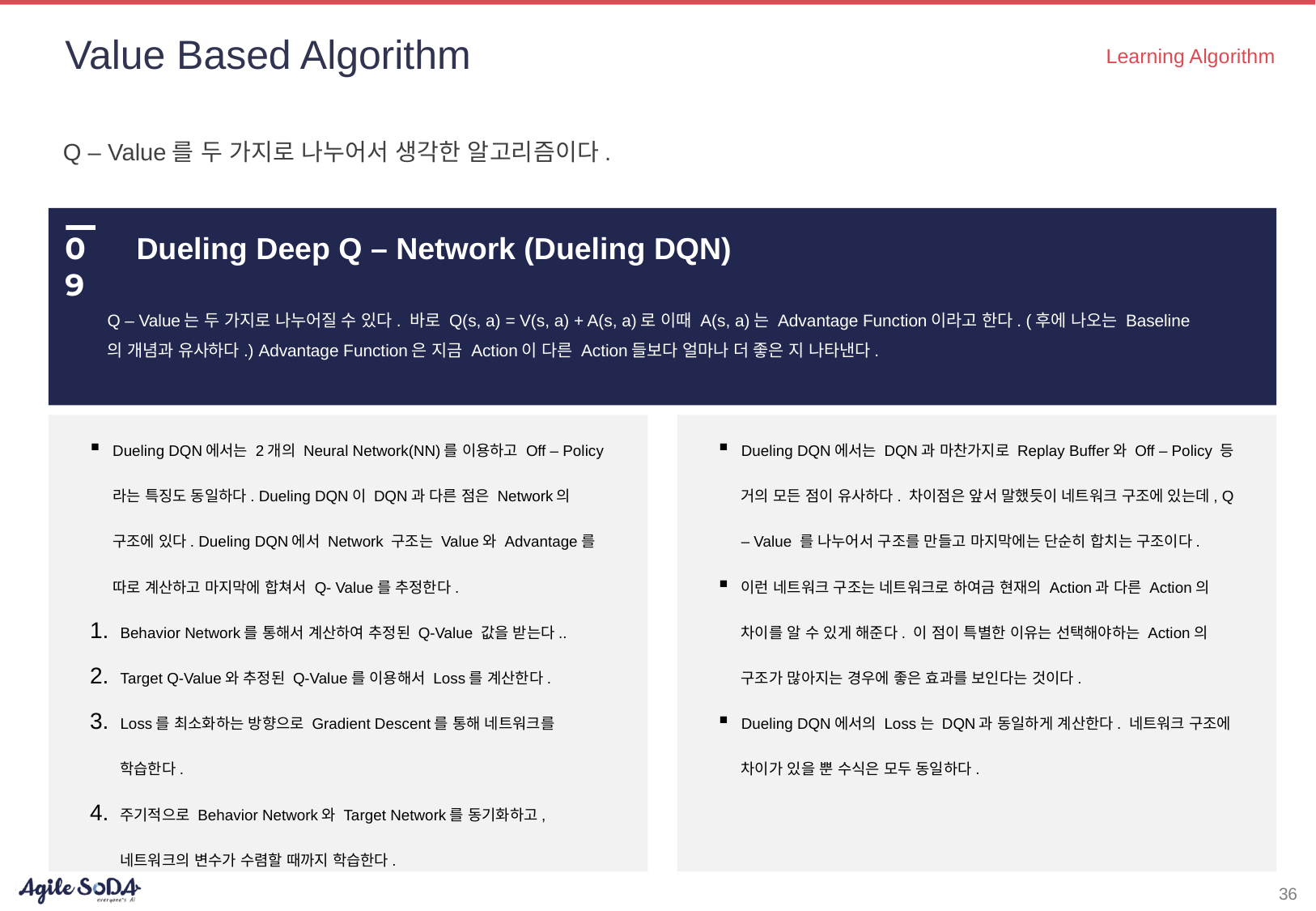

# Value Based Algorithm
Learning Algorithm
Q – Value를 두 가지로 나누어서 생각한 알고리즘이다.

09
Dueling Deep Q – Network (Dueling DQN)

Q – Value는 두 가지로 나누어질 수 있다. 바로 Q(s, a) = V(s, a) + A(s, a)로 이때 A(s, a)는 Advantage Function이라고 한다. (후에 나오는 Baseline의 개념과 유사하다.) Advantage Function은 지금 Action이 다른 Action들보다 얼마나 더 좋은 지 나타낸다.
Dueling DQN에서는 2개의 Neural Network(NN)를 이용하고 Off – Policy라는 특징도 동일하다. Dueling DQN이 DQN과 다른 점은 Network의 구조에 있다. Dueling DQN에서 Network 구조는 Value와 Advantage를 따로 계산하고 마지막에 합쳐서 Q- Value를 추정한다.
Behavior Network를 통해서 계산하여 추정된 Q-Value 값을 받는다..
Target Q-Value와 추정된 Q-Value를 이용해서 Loss를 계산한다.
Loss를 최소화하는 방향으로 Gradient Descent를 통해 네트워크를 학습한다.
주기적으로 Behavior Network와 Target Network를 동기화하고, 네트워크의 변수가 수렴할 때까지 학습한다.
Dueling DQN에서는 DQN과 마찬가지로 Replay Buffer와 Off – Policy 등 거의 모든 점이 유사하다. 차이점은 앞서 말했듯이 네트워크 구조에 있는데, Q – Value 를 나누어서 구조를 만들고 마지막에는 단순히 합치는 구조이다.
이런 네트워크 구조는 네트워크로 하여금 현재의 Action과 다른 Action의 차이를 알 수 있게 해준다. 이 점이 특별한 이유는 선택해야하는 Action의 구조가 많아지는 경우에 좋은 효과를 보인다는 것이다.
Dueling DQN에서의 Loss는 DQN과 동일하게 계산한다. 네트워크 구조에 차이가 있을 뿐 수식은 모두 동일하다.